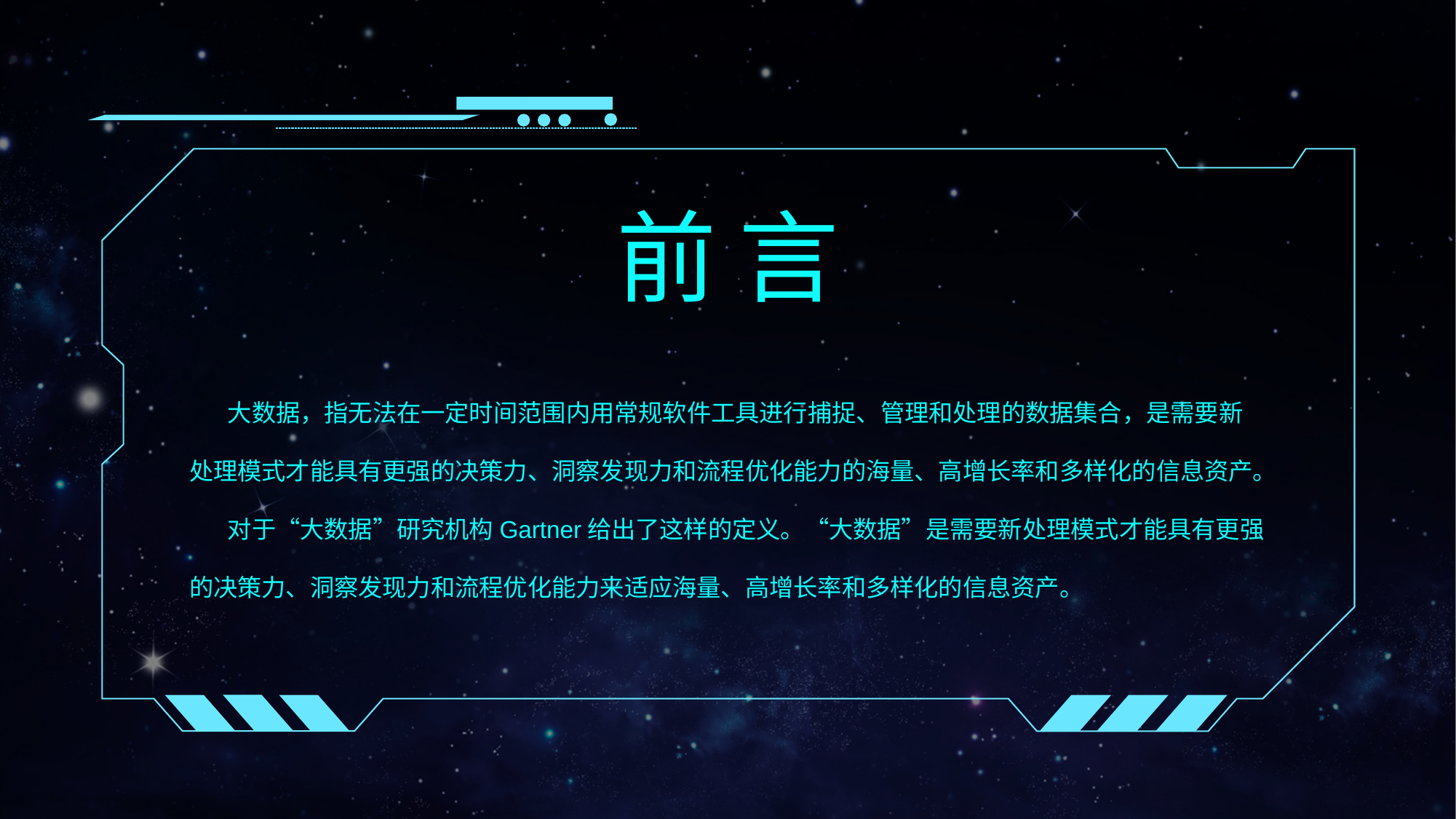

前 言
      大数据，指无法在一定时间范围内用常规软件工具进行捕捉、管理和处理的数据集合，是需要新处理模式才能具有更强的决策力、洞察发现力和流程优化能力的海量、高增长率和多样化的信息资产。
      对于“大数据”研究机构Gartner给出了这样的定义。“大数据”是需要新处理模式才能具有更强的决策力、洞察发现力和流程优化能力来适应海量、高增长率和多样化的信息资产。